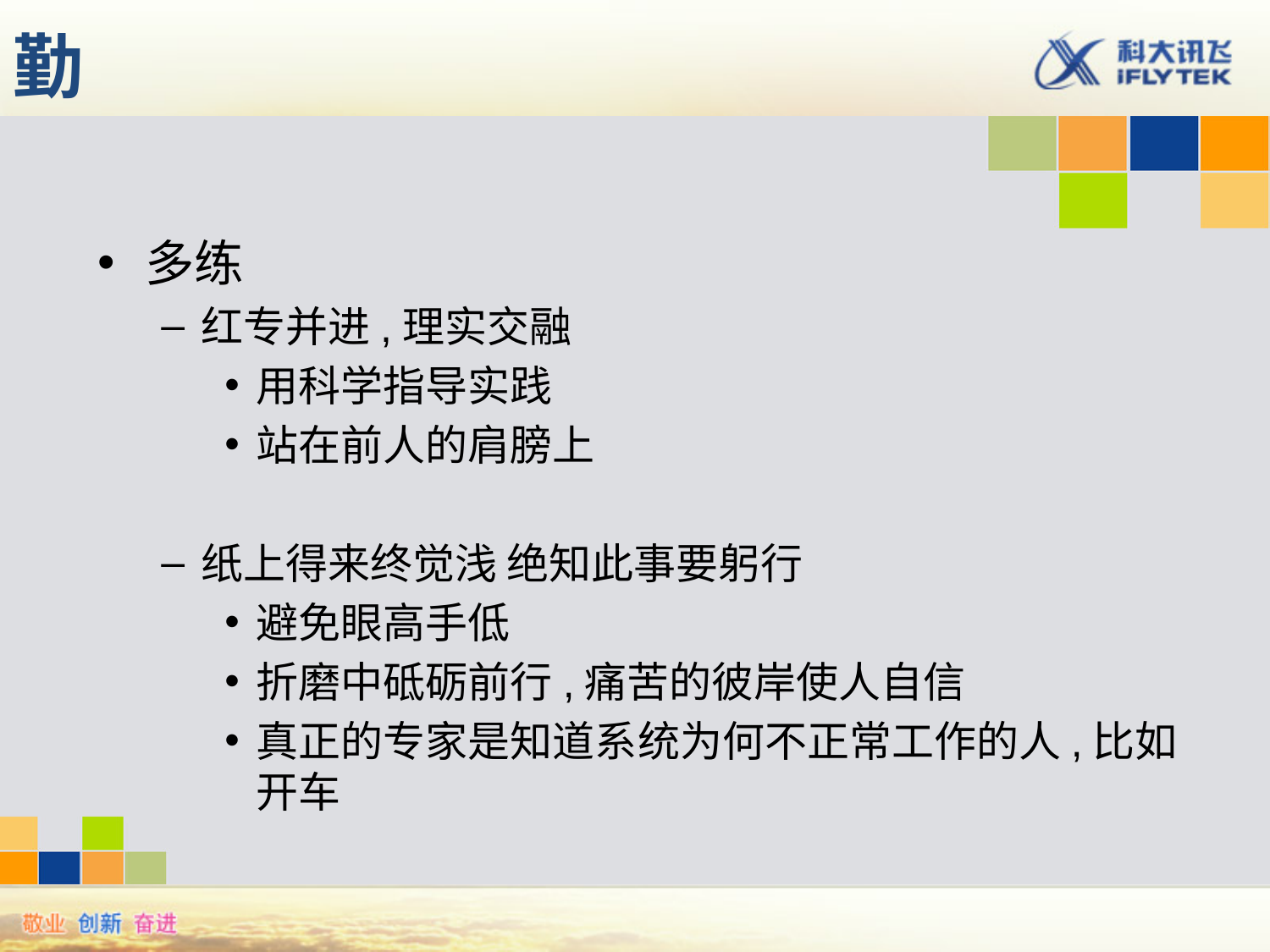

# 勤
多练
红专并进,理实交融
用科学指导实践
站在前人的肩膀上

纸上得来终觉浅 绝知此事要躬行
避免眼高手低
折磨中砥砺前行,痛苦的彼岸使人自信
真正的专家是知道系统为何不正常工作的人,比如开车